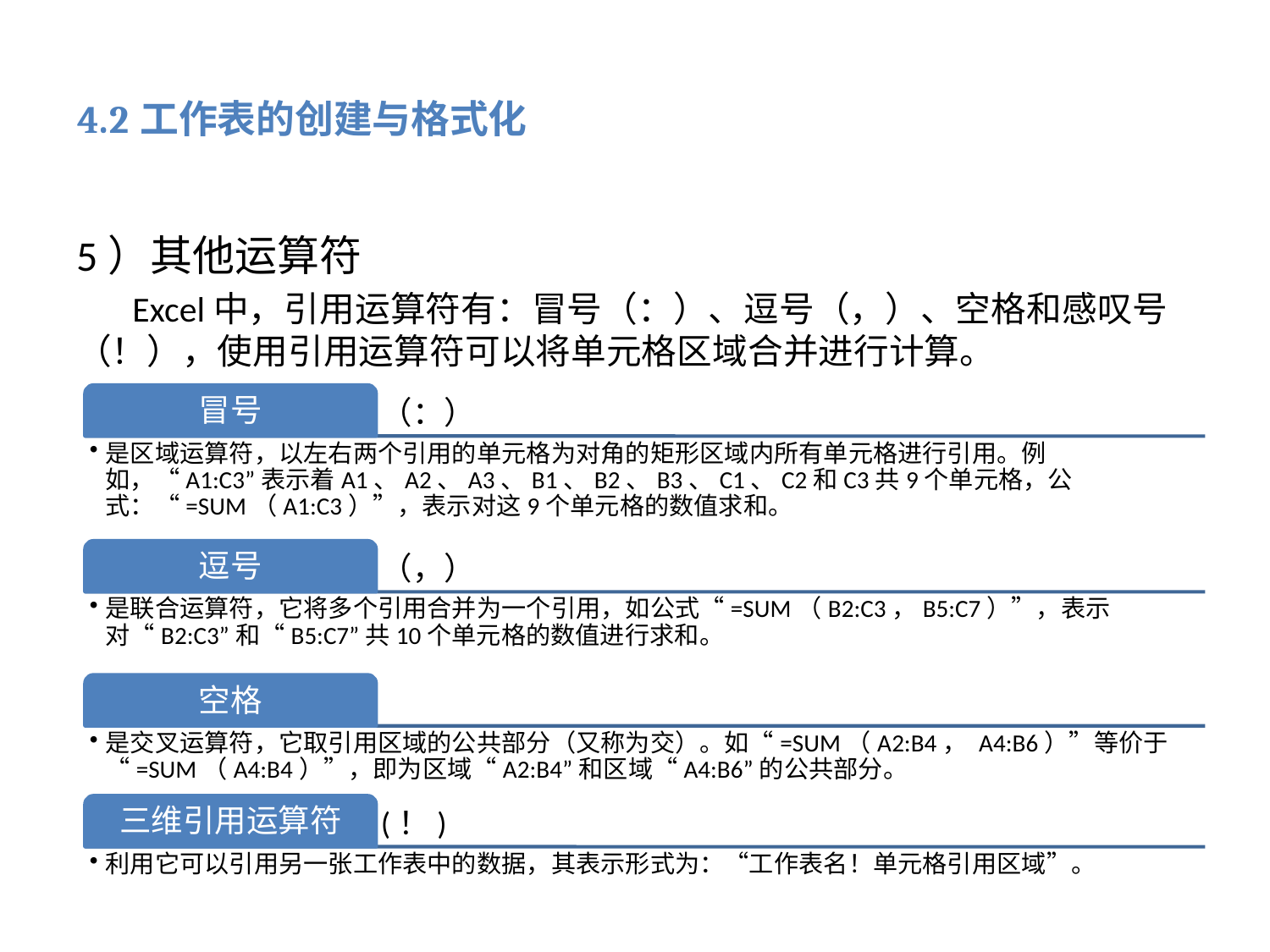

# 4.2工作表的创建与格式化
5）其他运算符
       Excel中，引用运算符有：冒号（：）、逗号（，）、空格和感叹号（！），使用引用运算符可以将单元格区域合并进行计算。

（：）
冒号
是区域运算符，以左右两个引用的单元格为对角的矩形区域内所有单元格进行引用。例如，“A1:C3”表示着A1、A2、A3、B1、B2、B3、C1、C2和C3共9个单元格，公式：“=SUM（A1:C3）”，表示对这9个单元格的数值求和。
（，）
逗号
是联合运算符，它将多个引用合并为一个引用，如公式“=SUM（B2:C3，B5:C7）”，表示对“B2:C3”和“B5:C7”共10个单元格的数值进行求和。

空格
是交叉运算符，它取引用区域的公共部分（又称为交）。如“=SUM（A2:B4， A4:B6）”等价于“=SUM（A4:B4）”，即为区域“A2:B4”和区域“A4:B6”的公共部分。
(！)
三维引用运算符
利用它可以引用另一张工作表中的数据，其表示形式为：“工作表名！单元格引用区域”。